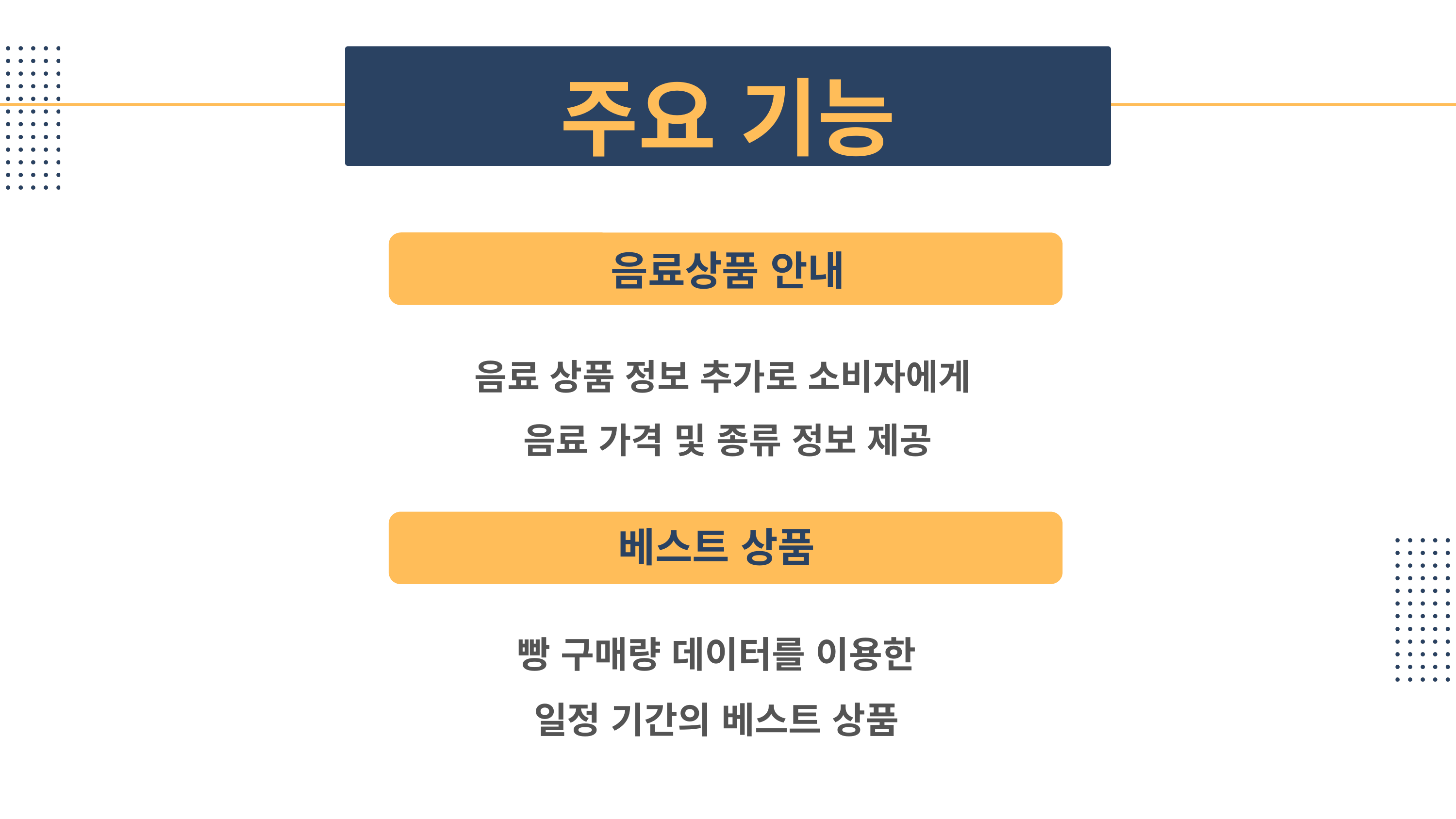

주요 기능

음료상품 안내
음료 상품 정보 추가로 소비자에게
음료 가격 및 종류 정보 제공

베스트 상품

빵 구매량 데이터를 이용한
일정 기간의 베스트 상품